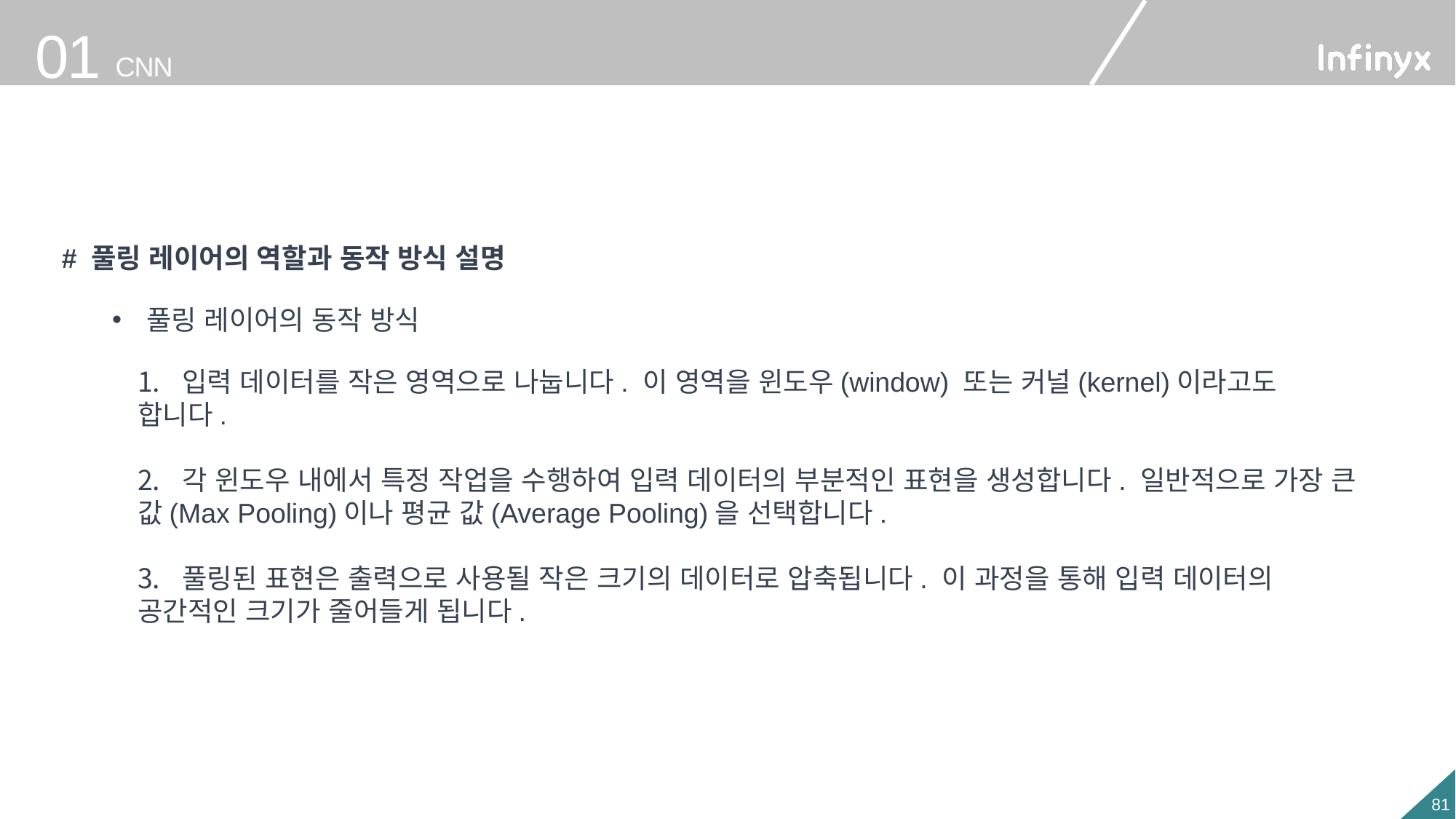

# 풀링 레이어의 역할과 동작 방식 설명
풀링 레이어의 동작 방식
  입력 데이터를 작은 영역으로 나눕니다. 이 영역을 윈도우(window) 또는 커널(kernel)이라고도 합니다.

  각 윈도우 내에서 특정 작업을 수행하여 입력 데이터의 부분적인 표현을 생성합니다. 일반적으로 가장 큰 값(Max Pooling)이나 평균 값(Average Pooling)을 선택합니다.

  풀링된 표현은 출력으로 사용될 작은 크기의 데이터로 압축됩니다. 이 과정을 통해 입력 데이터의 공간적인 크기가 줄어들게 됩니다.